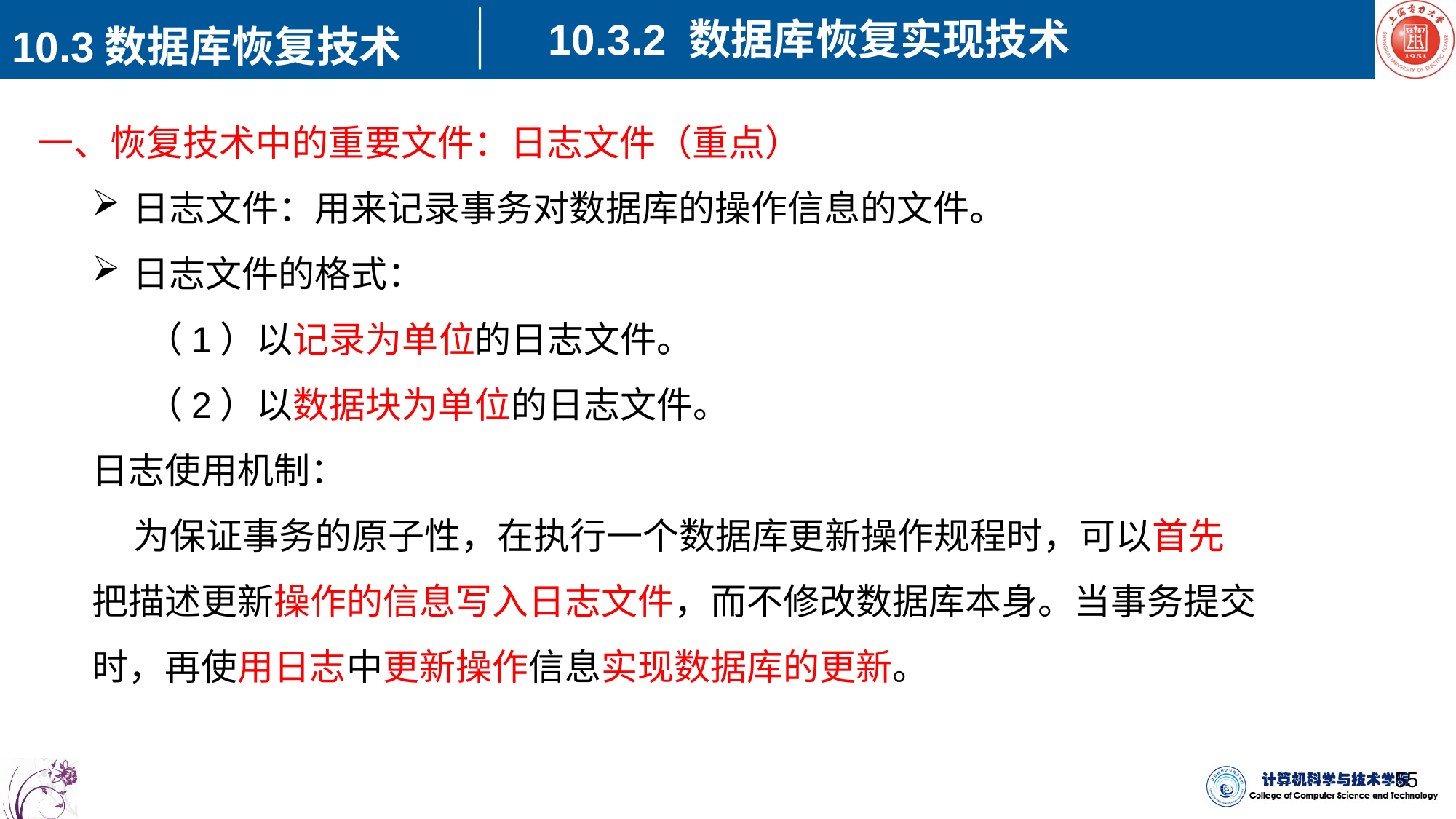

10.3.2 数据库恢复实现技术
10.3数据库恢复技术
一、恢复技术中的重要文件：日志文件（重点）
日志文件：用来记录事务对数据库的操作信息的文件。
日志文件的格式：
（1）以记录为单位的日志文件。
（2）以数据块为单位的日志文件。
日志使用机制：
    为保证事务的原子性，在执行一个数据库更新操作规程时，可以首先把描述更新操作的信息写入日志文件，而不修改数据库本身。当事务提交时，再使用日志中更新操作信息实现数据库的更新。
55